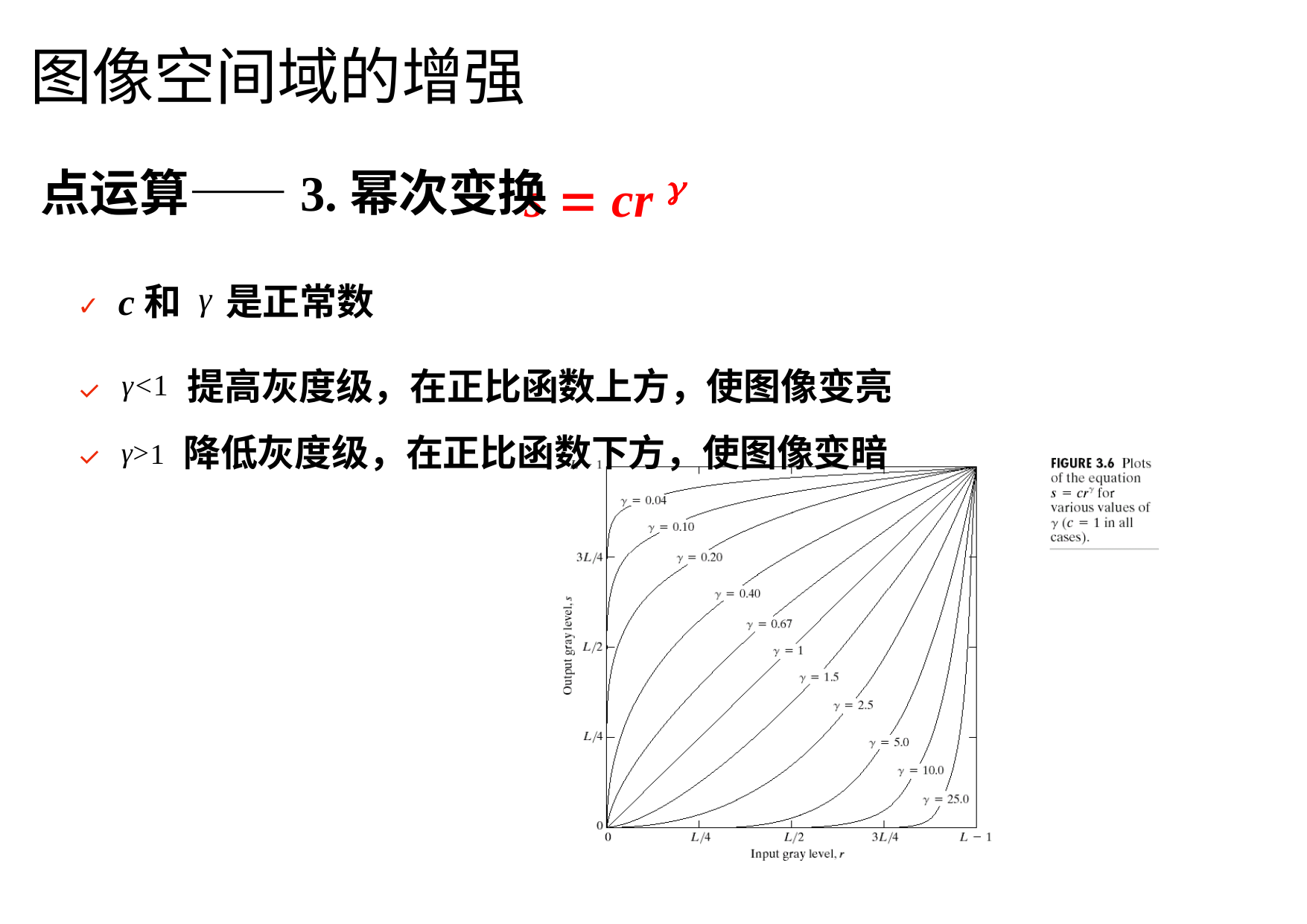

图像空间域的增强
点运算——3.幂次变换
s = cr γ
✓	c和 γ是正常数
✓	γ<1 提高灰度级，在正比函数上方，使图像变亮
✓	γ>1 降低灰度级，在正比函数下方，使图像变暗